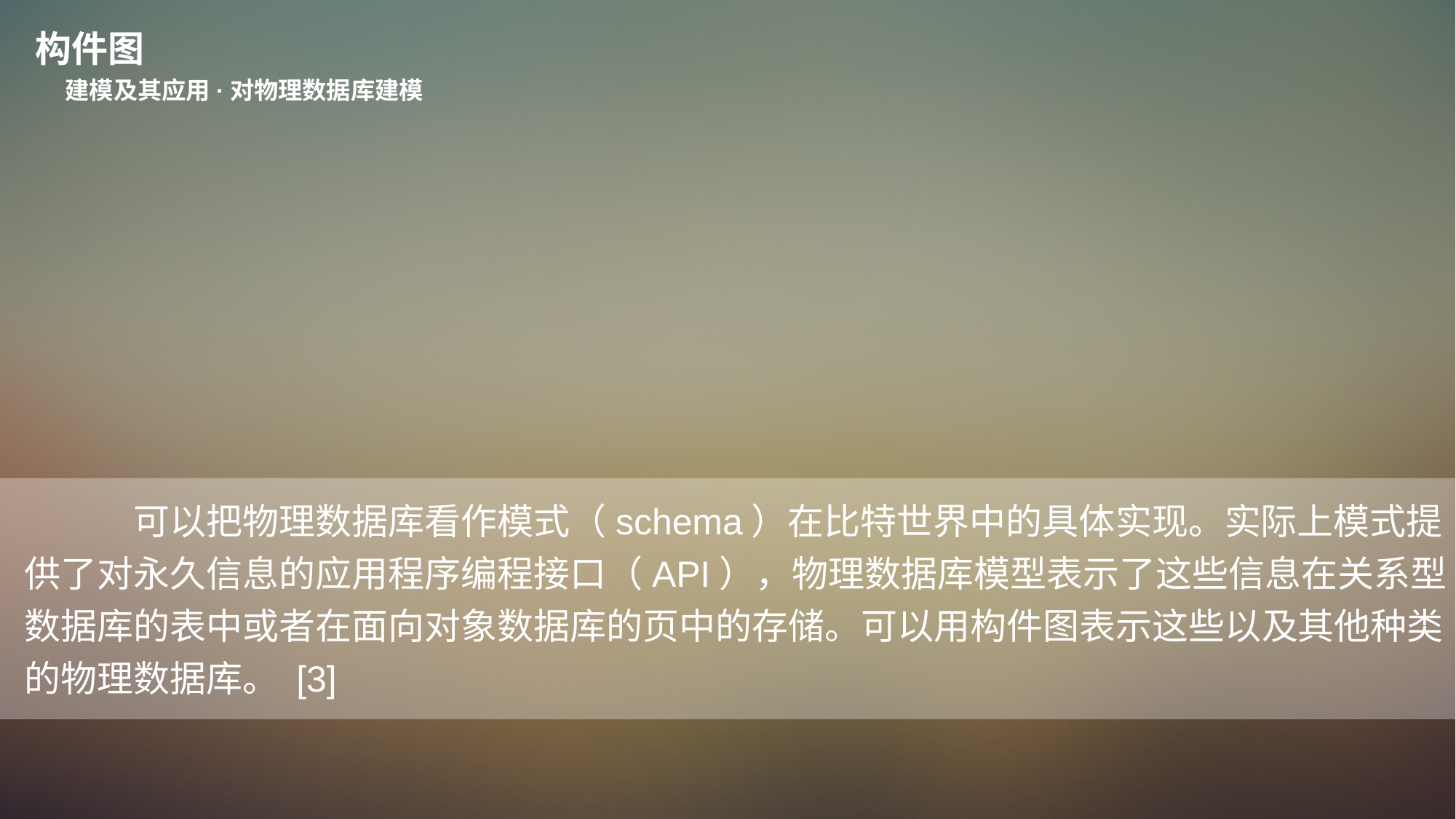

构件图
建模及其应用·对物理数据库建模

	可以把物理数据库看作模式（schema）在比特世界中的具体实现。实际上模式提供了对永久信息的应用程序编程接口（API），物理数据库模型表示了这些信息在关系型数据库的表中或者在面向对象数据库的页中的存储。可以用构件图表示这些以及其他种类的物理数据库。 [3]